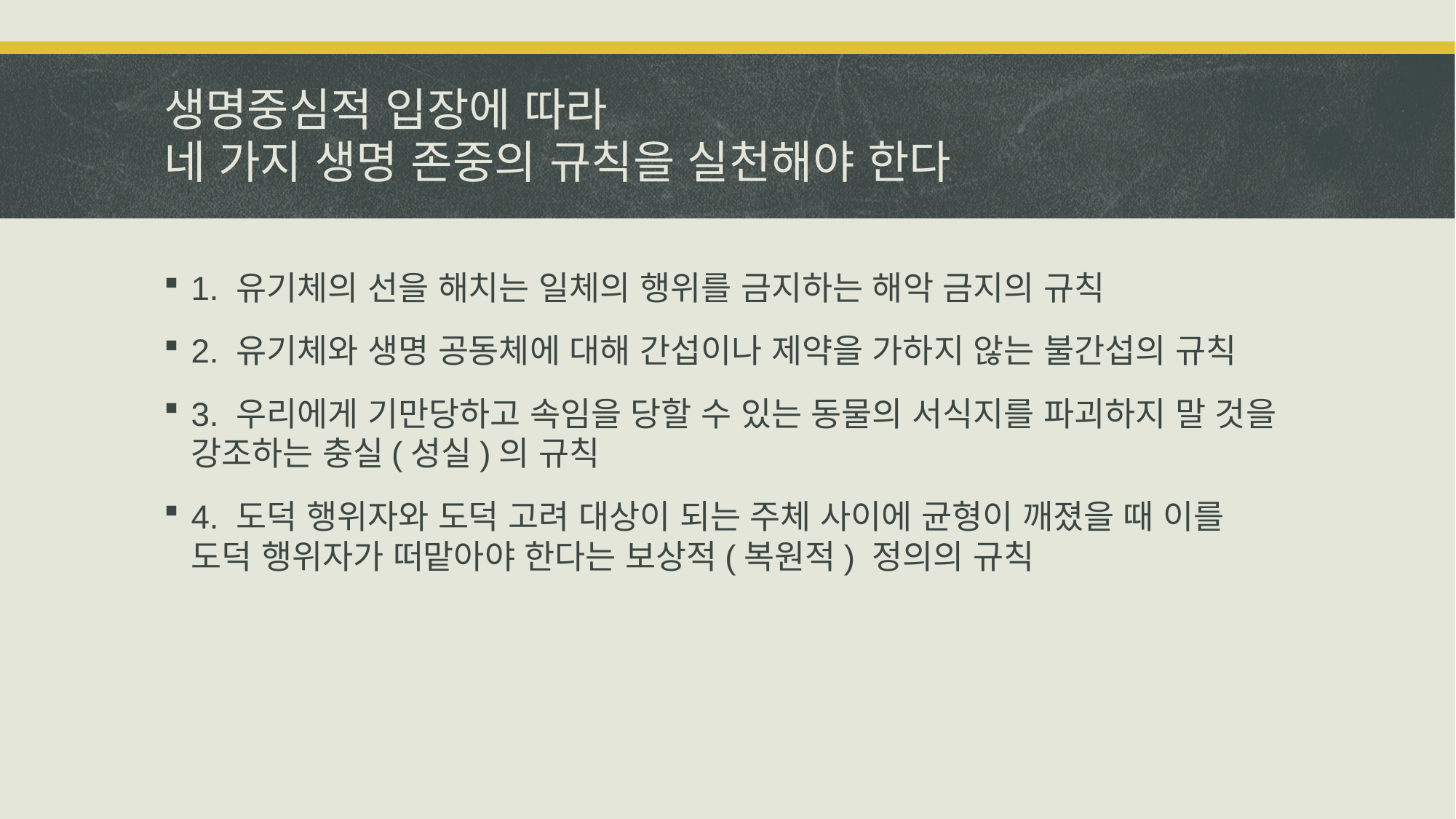

# 생명중심적 입장에 따라 네 가지 생명 존중의 규칙을 실천해야 한다
1. 유기체의 선을 해치는 일체의 행위를 금지하는 해악 금지의 규칙
2. 유기체와 생명 공동체에 대해 간섭이나 제약을 가하지 않는 불간섭의 규칙
3. 우리에게 기만당하고 속임을 당할 수 있는 동물의 서식지를 파괴하지 말 것을 강조하는 충실(성실)의 규칙
4. 도덕 행위자와 도덕 고려 대상이 되는 주체 사이에 균형이 깨졌을 때 이를 도덕 행위자가 떠맡아야 한다는 보상적(복원적) 정의의 규칙